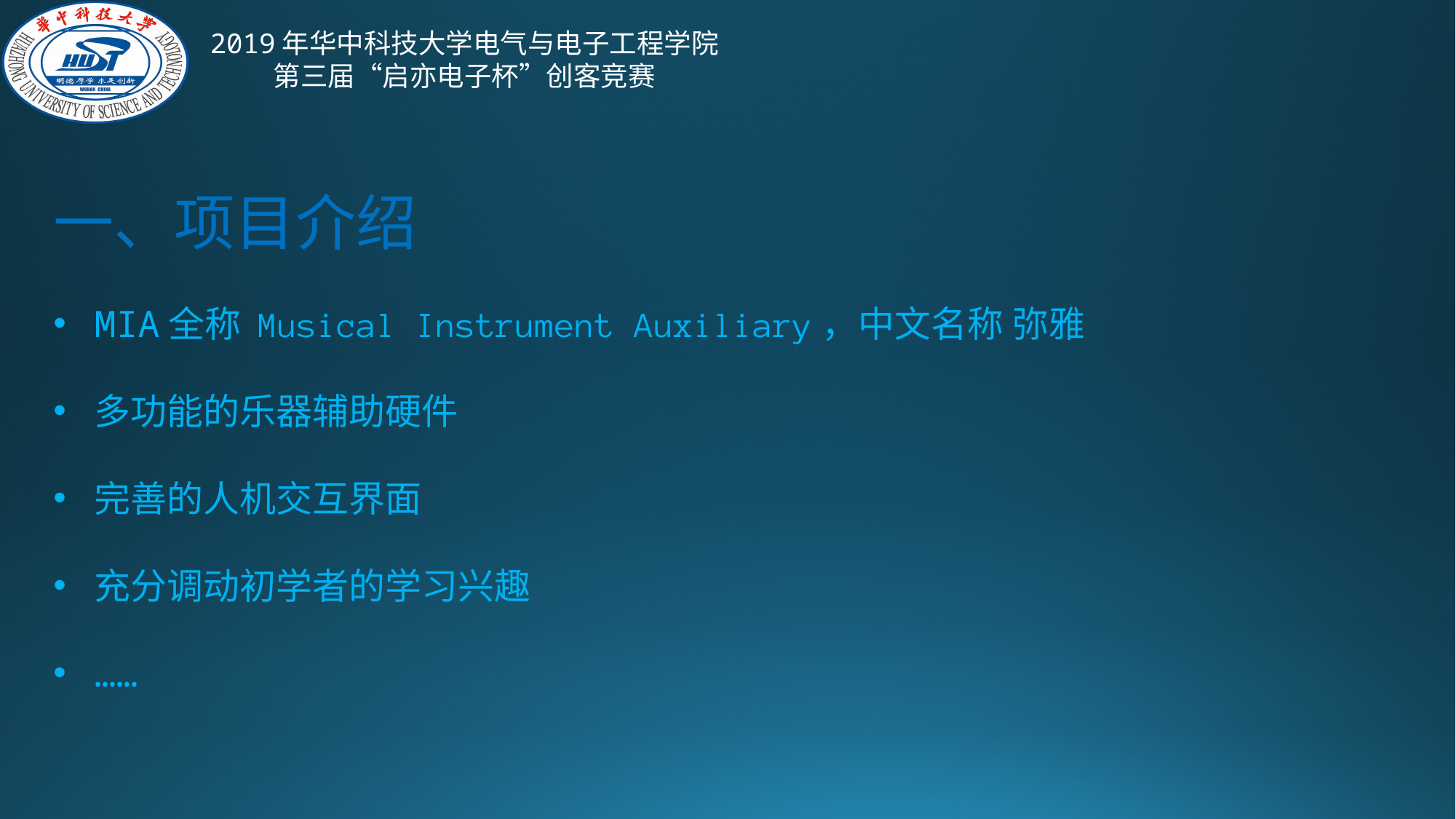

一、项目介绍
MIA全称 Musical Instrument Auxiliary，中文名称 弥雅
多功能的乐器辅助硬件
完善的人机交互界面
充分调动初学者的学习兴趣
……